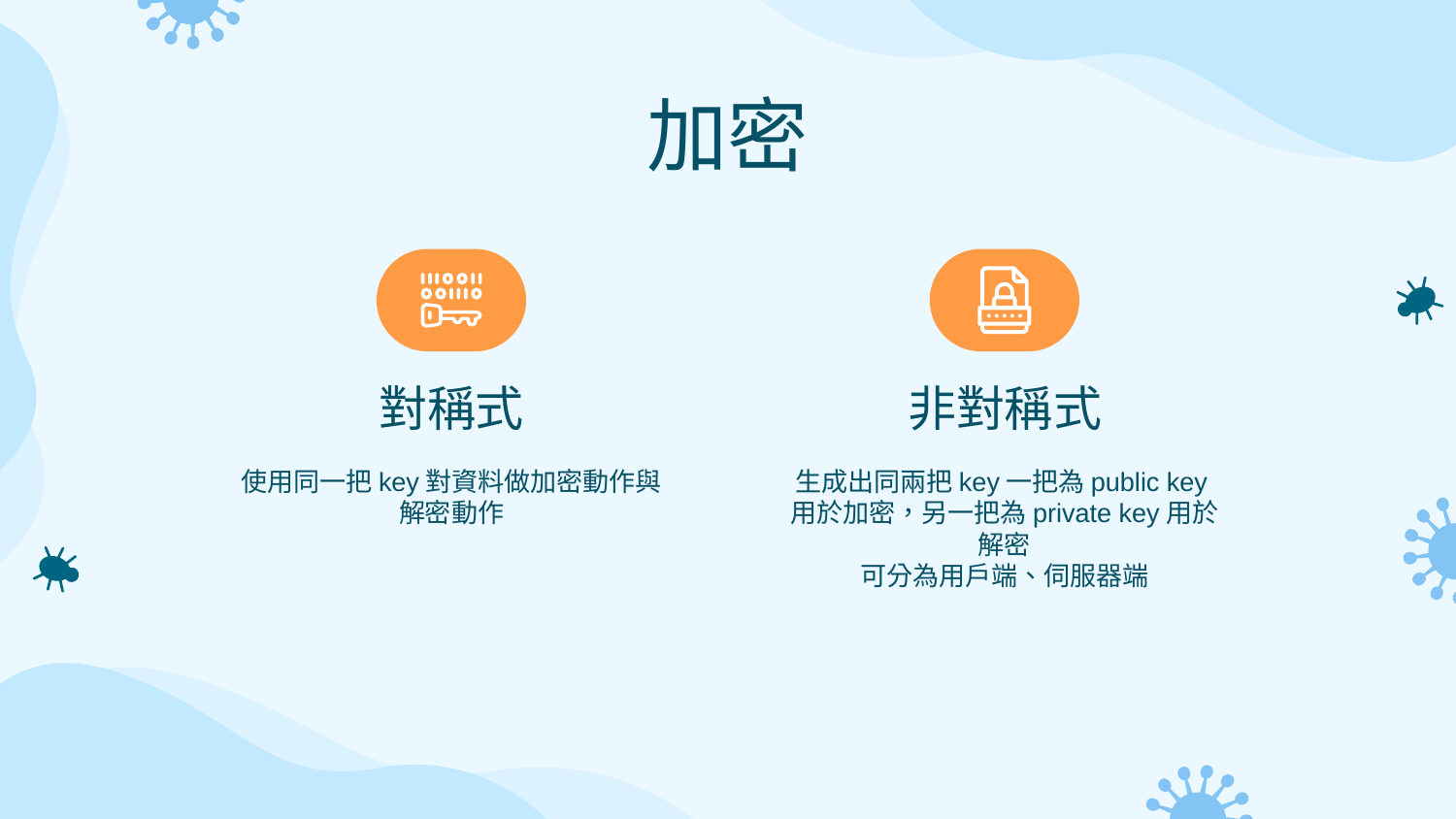

# 加密

對稱式
非對稱式
使用同一把key對資料做加密動作與解密動作
生成出同兩把key一把為public key用於加密，另一把為private key用於解密
可分為用戶端、伺服器端